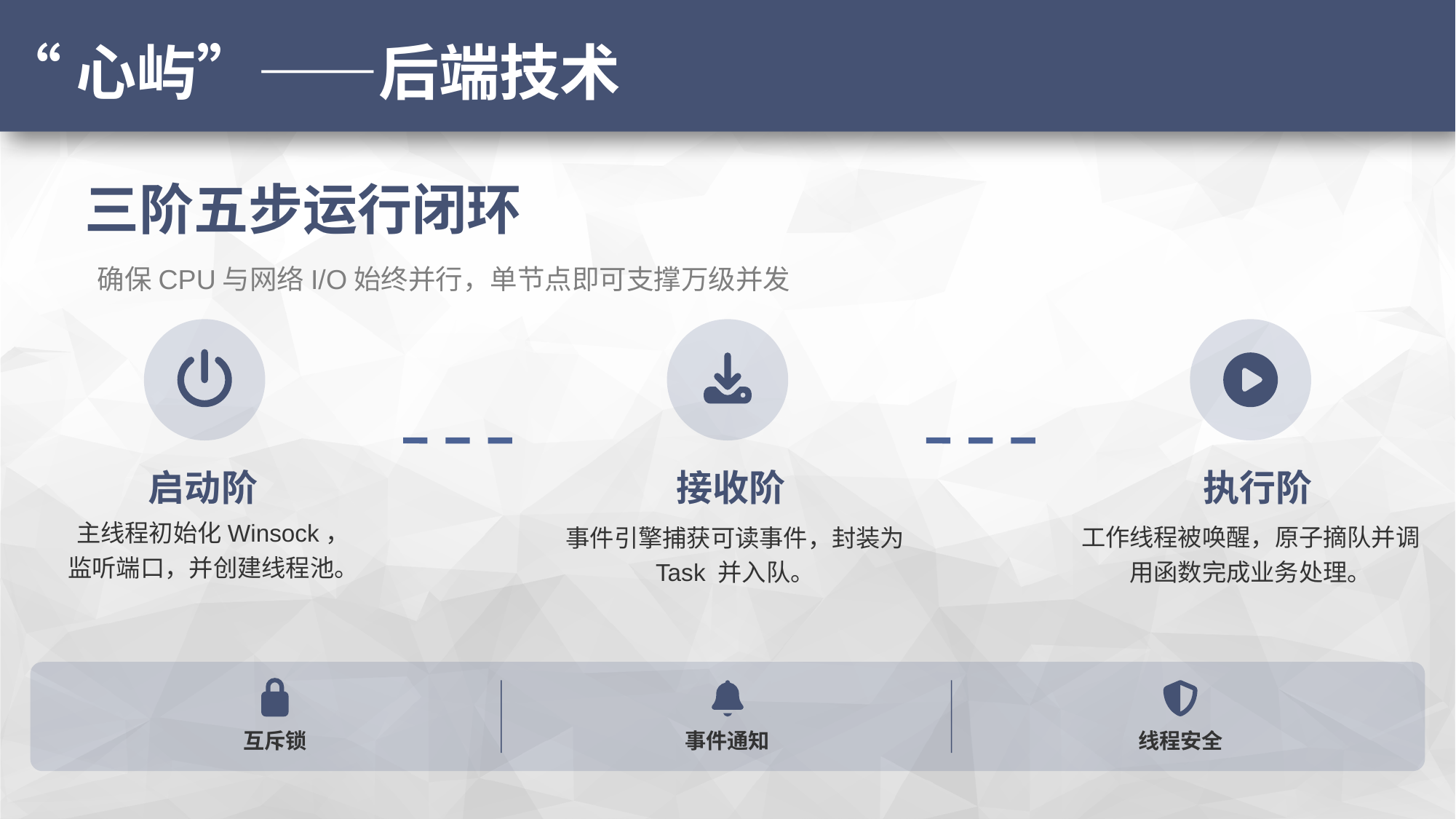

“心屿”——后端技术
三阶五步运行闭环
确保CPU与网络I/O始终并行，单节点即可支撑万级并发

启动阶
接收阶
执行阶
主线程初始化Winsock，
监听端口，并创建线程池。
事件引擎捕获可读事件，封装为 Task 并入队。
工作线程被唤醒，原子摘队并调用函数完成业务处理。

互斥锁
事件通知
线程安全